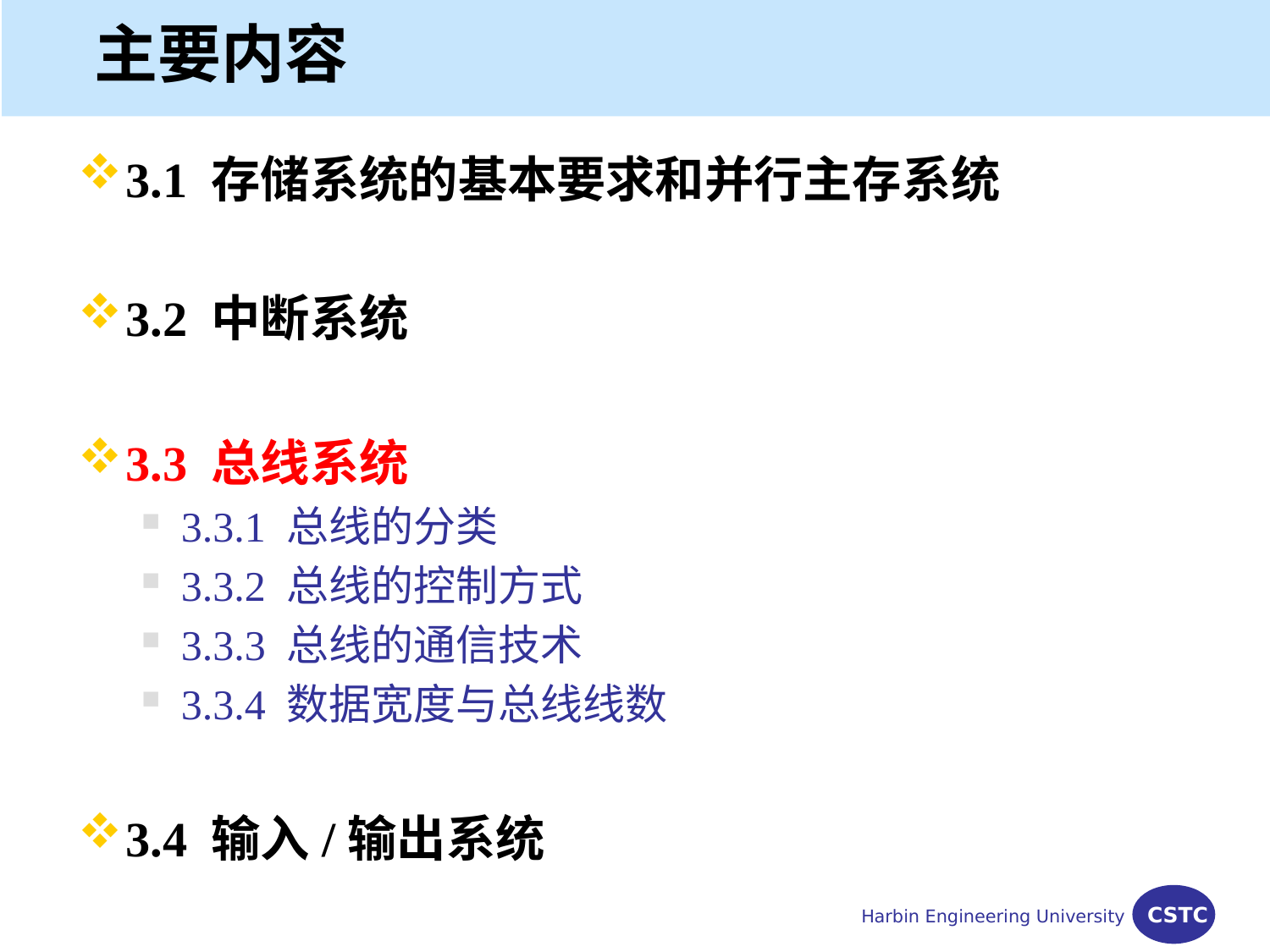

# 主要内容
3.1 存储系统的基本要求和并行主存系统

3.2 中断系统

3.3 总线系统
3.3.1 总线的分类
3.3.2 总线的控制方式
3.3.3 总线的通信技术
3.3.4 数据宽度与总线线数

3.4 输入/输出系统
Harbin Engineering University